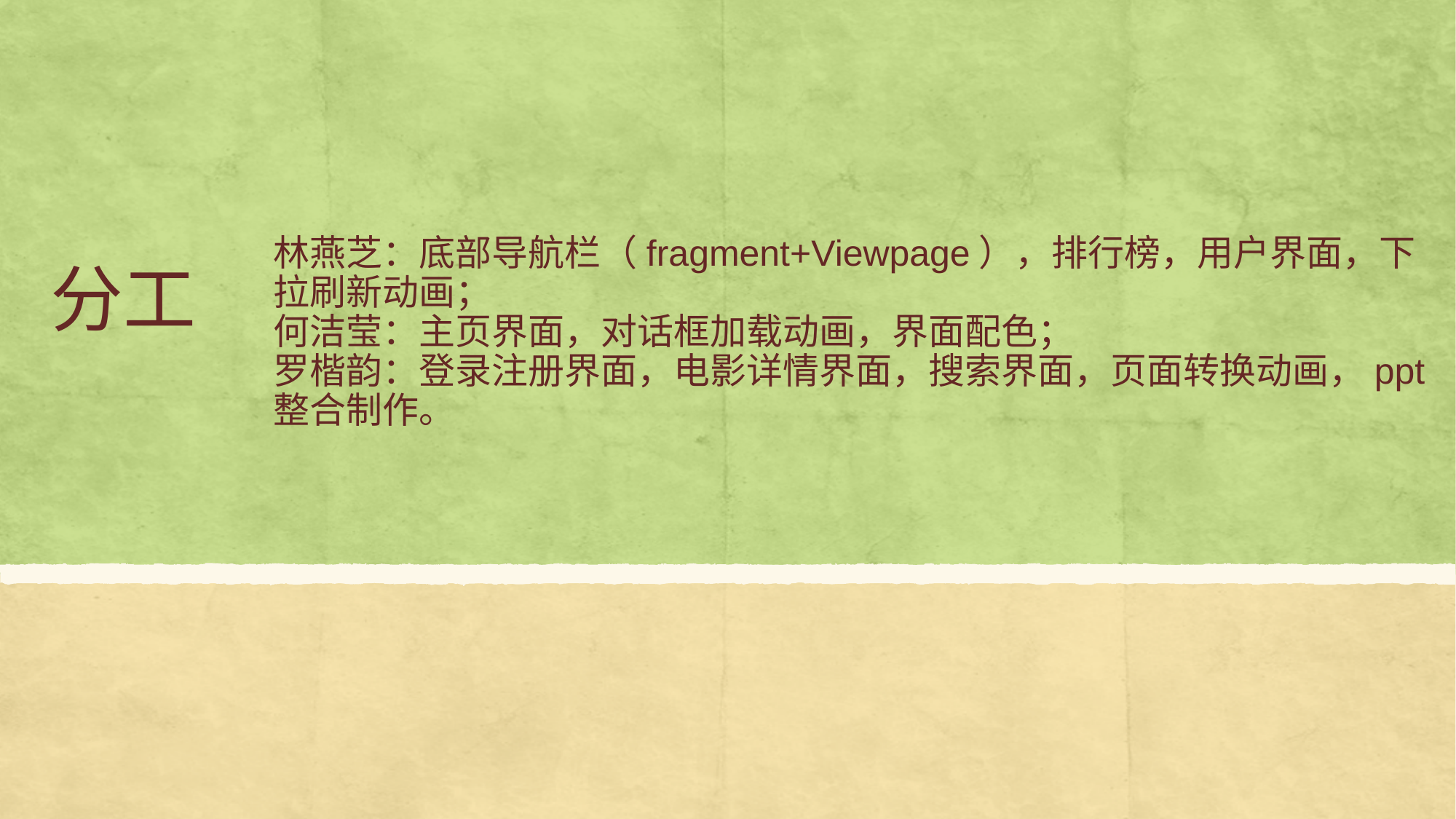

# 分工
林燕芝：底部导航栏（fragment+Viewpage），排行榜，用户界面，下拉刷新动画；
何洁莹：主页界面，对话框加载动画，界面配色；
罗楷韵：登录注册界面，电影详情界面，搜索界面，页面转换动画，ppt整合制作。